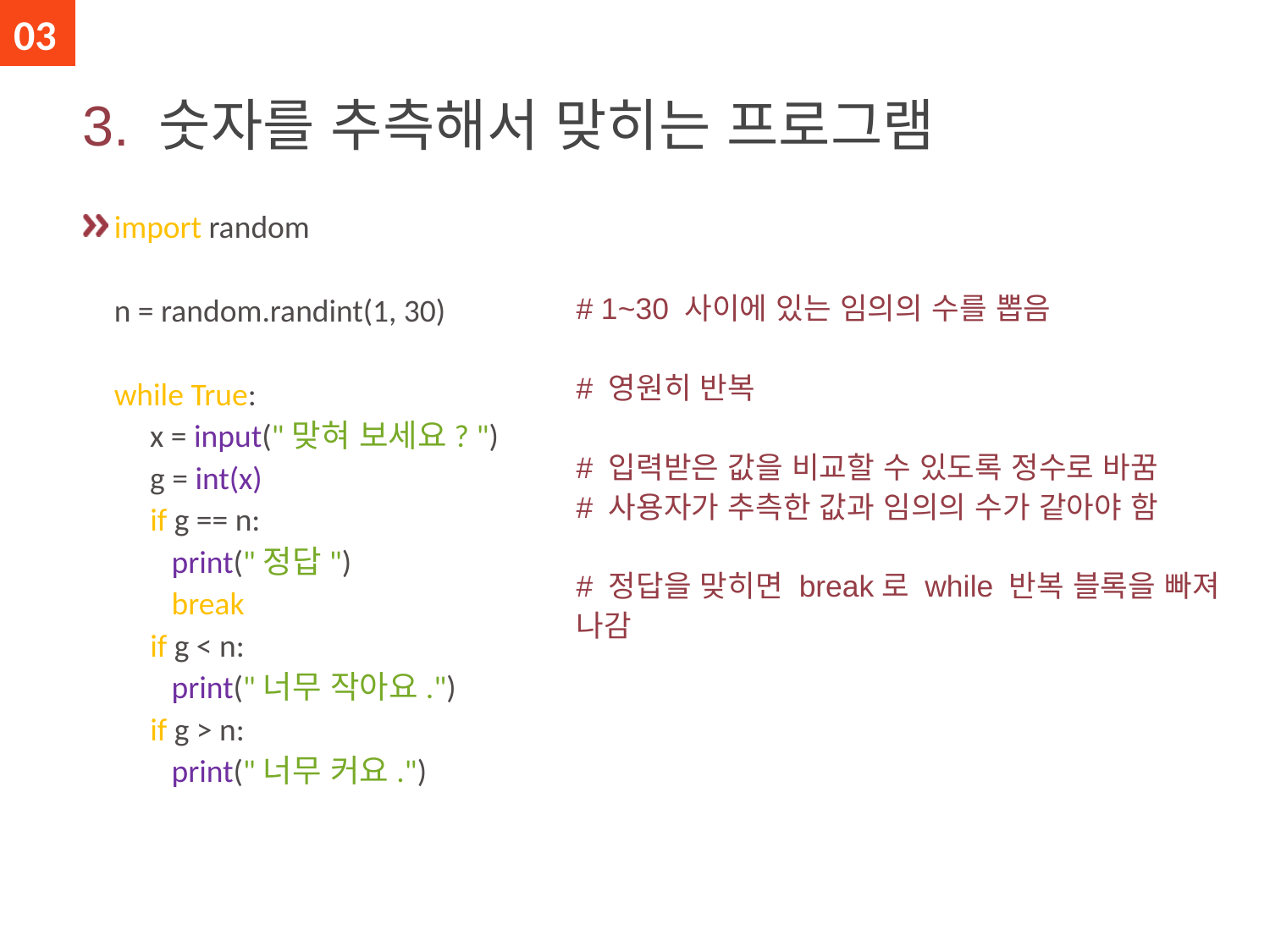

03
# 3. 숫자를 추측해서 맞히는 프로그램
import random
n = random.randint(1, 30)
while True:
     x = input("맞혀 보세요? ")
     g = int(x)
     if g == n:
        print("정답")
        break
     if g < n:
        print("너무 작아요.")
     if g > n:
        print("너무 커요.")
# 1~30 사이에 있는 임의의 수를 뽑음
# 영원히 반복
# 입력받은 값을 비교할 수 있도록 정수로 바꿈
# 사용자가 추측한 값과 임의의 수가 같아야 함
# 정답을 맞히면 break로 while 반복 블록을 빠져 나감